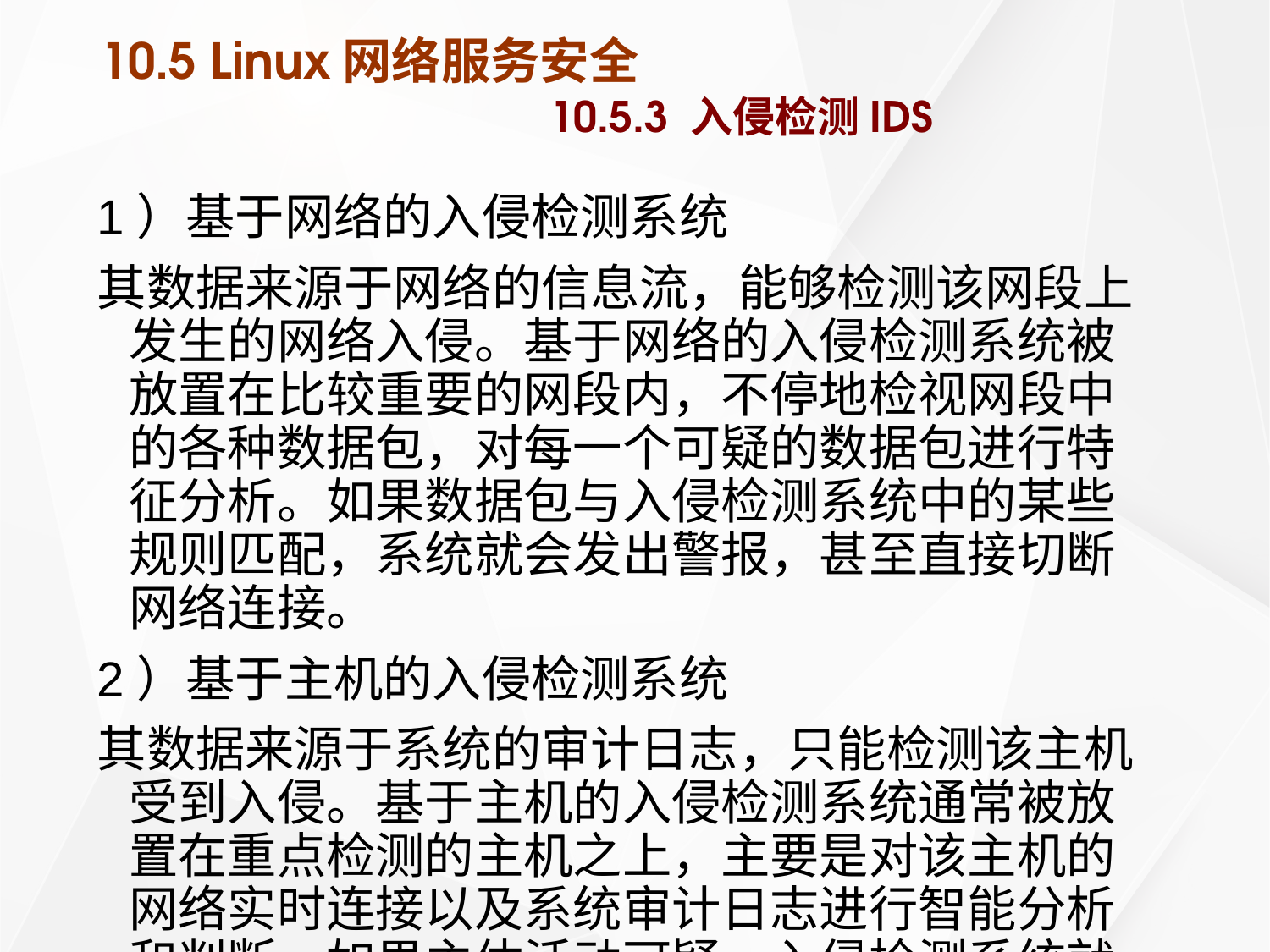

# 10.5 Linux网络服务安全 10.5.3 入侵检测IDS
1）基于网络的入侵检测系统
其数据来源于网络的信息流，能够检测该网段上发生的网络入侵。基于网络的入侵检测系统被放置在比较重要的网段内，不停地检视网段中的各种数据包，对每一个可疑的数据包进行特征分析。如果数据包与入侵检测系统中的某些规则匹配，系统就会发出警报，甚至直接切断网络连接。
2）基于主机的入侵检测系统
其数据来源于系统的审计日志，只能检测该主机受到入侵。基于主机的入侵检测系统通常被放置在重点检测的主机之上，主要是对该主机的网络实时连接以及系统审计日志进行智能分析和判断。如果主体活动可疑，入侵检测系统就会采取相应措施。